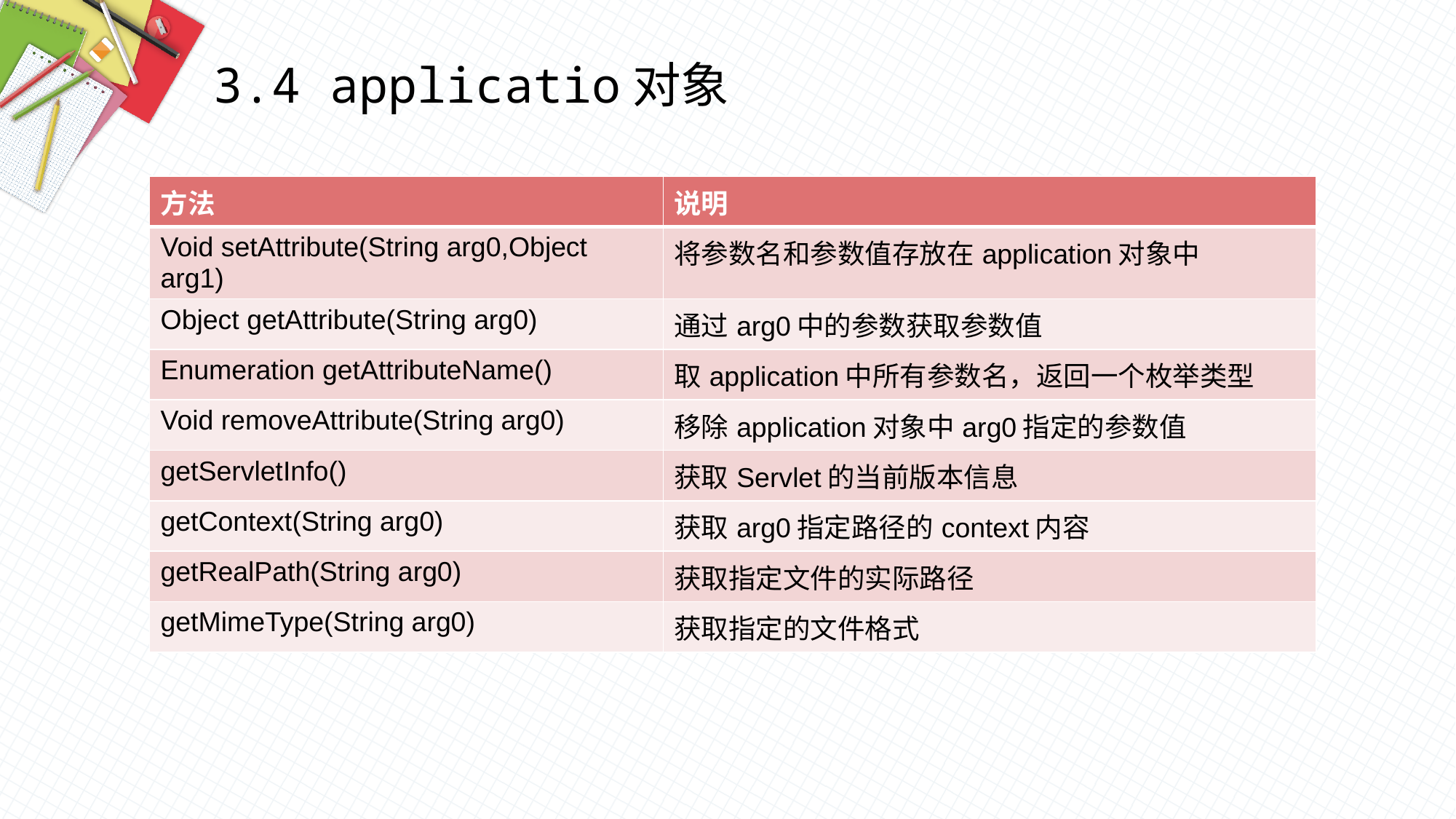

3.4 applicatio对象
| 方法 | 说明 |
| --- | --- |
| Void setAttribute(String arg0,Object arg1) | 将参数名和参数值存放在application对象中 |
| Object getAttribute(String arg0) | 通过arg0中的参数获取参数值 |
| Enumeration getAttributeName() | 取application中所有参数名，返回一个枚举类型 |
| Void removeAttribute(String arg0) | 移除application对象中arg0指定的参数值 |
| getServletInfo() | 获取Servlet的当前版本信息 |
| getContext(String arg0) | 获取arg0指定路径的context内容 |
| getRealPath(String arg0) | 获取指定文件的实际路径 |
| getMimeType(String arg0) | 获取指定的文件格式 |